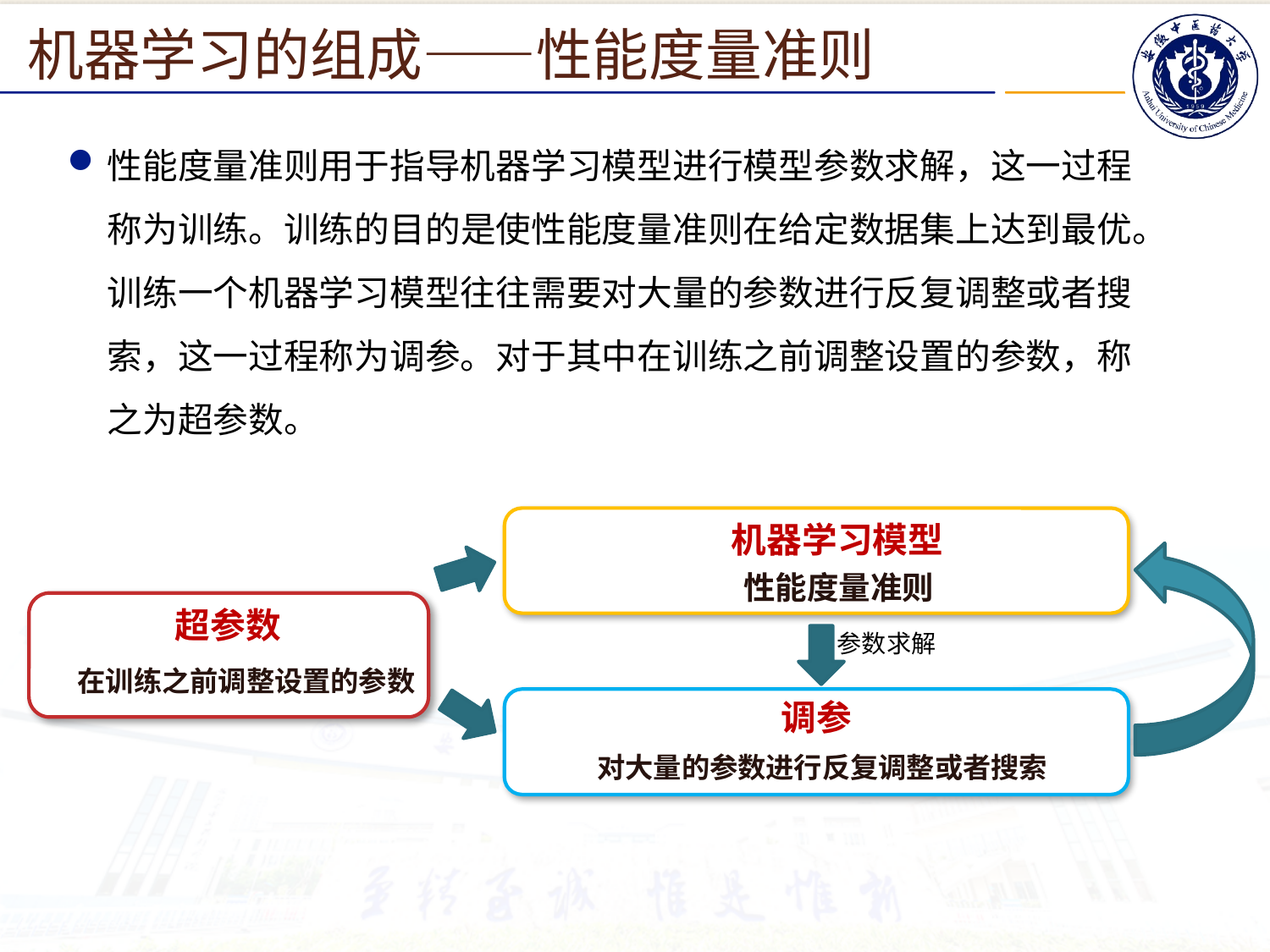

机器学习的组成——性能度量准则
性能度量准则用于指导机器学习模型进行模型参数求解，这一过程称为训练。训练的目的是使性能度量准则在给定数据集上达到最优。训练一个机器学习模型往往需要对大量的参数进行反复调整或者搜索，这一过程称为调参。对于其中在训练之前调整设置的参数，称之为超参数。

机器学习模型

性能度量准则

超参数
参数求解

在训练之前调整设置的参数

调参

对大量的参数进行反复调整或者搜索